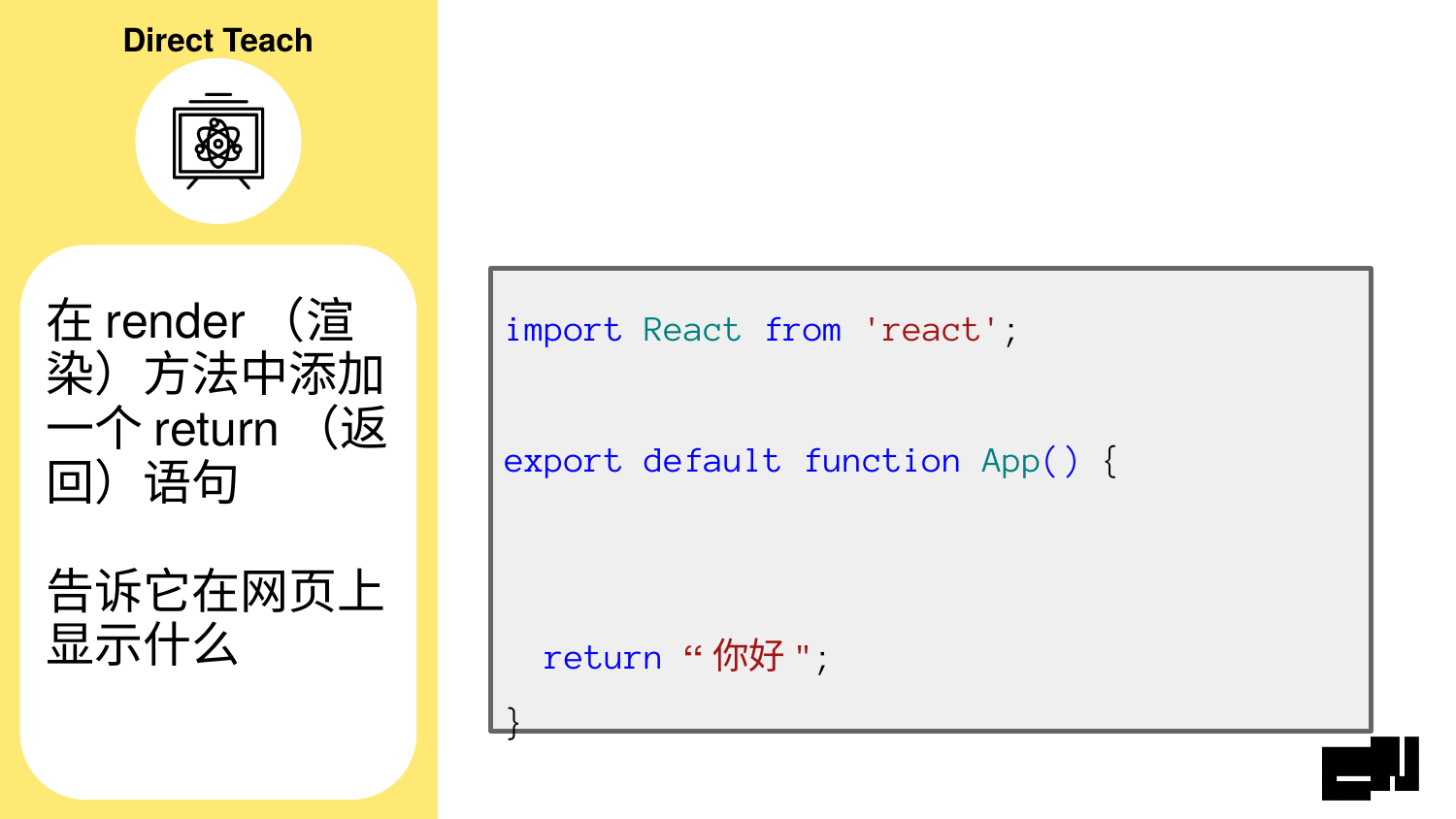

import React from 'react';

export default function App() {

  return “你好";
}

在render（渲染）方法中添加一个return（返回）语句

告诉它在网页上显示什么